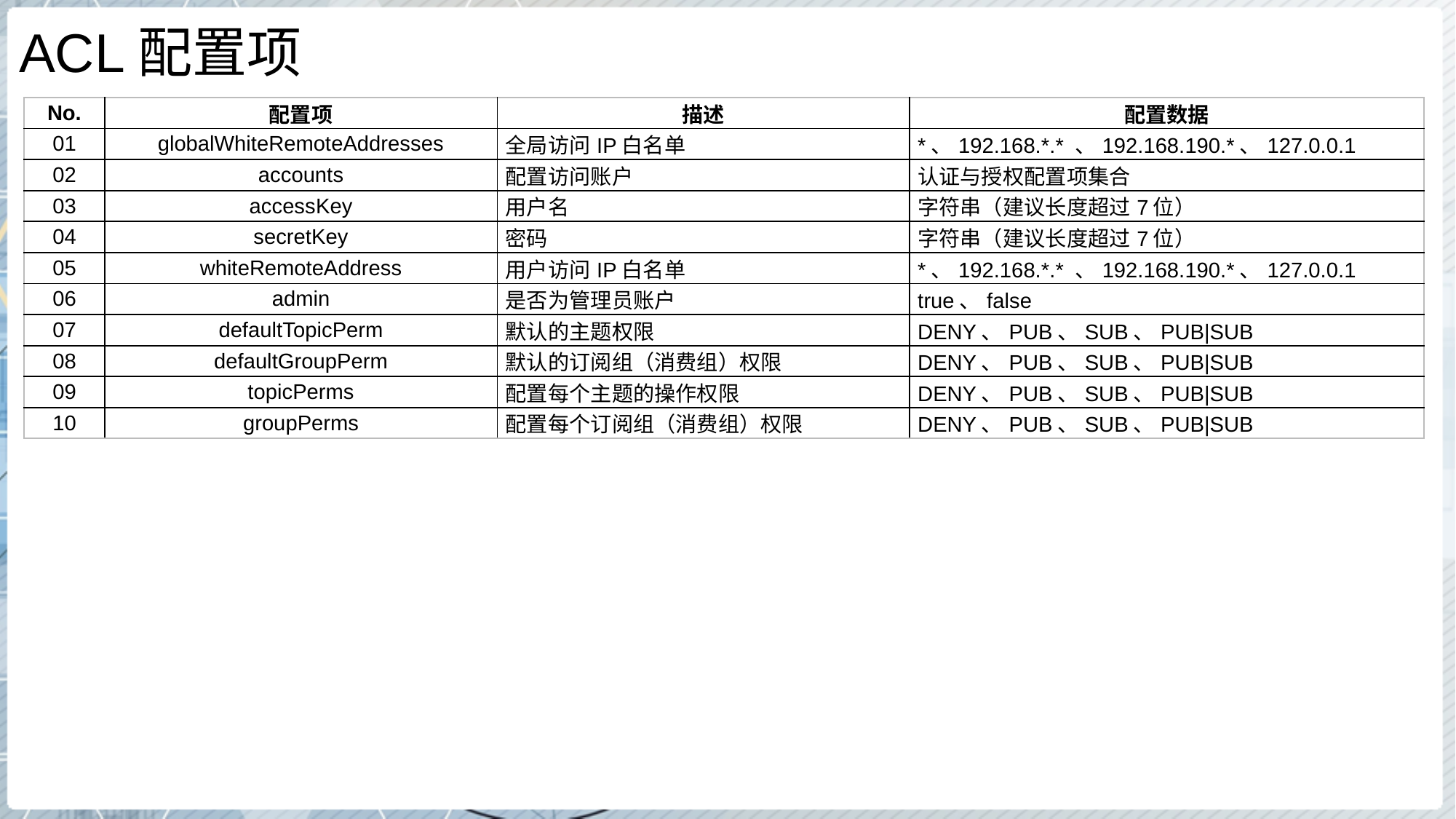

# ACL配置项
| No. | 配置项 | 描述 | 配置数据 |
| --- | --- | --- | --- |
| 01 | globalWhiteRemoteAddresses | 全局访问IP白名单 | \*、192.168.\*.\* 、192.168.190.\*、127.0.0.1 |
| 02 | accounts | 配置访问账户 | 认证与授权配置项集合 |
| 03 | accessKey | 用户名 | 字符串（建议长度超过7位） |
| 04 | secretKey | 密码 | 字符串（建议长度超过7位） |
| 05 | whiteRemoteAddress | 用户访问IP白名单 | \*、192.168.\*.\* 、192.168.190.\*、127.0.0.1 |
| 06 | admin | 是否为管理员账户 | true、false |
| 07 | defaultTopicPerm | 默认的主题权限 | DENY、PUB、SUB、PUB|SUB |
| 08 | defaultGroupPerm | 默认的订阅组（消费组）权限 | DENY、PUB、SUB、PUB|SUB |
| 09 | topicPerms | 配置每个主题的操作权限 | DENY、PUB、SUB、PUB|SUB |
| 10 | groupPerms | 配置每个订阅组（消费组）权限 | DENY、PUB、SUB、PUB|SUB |